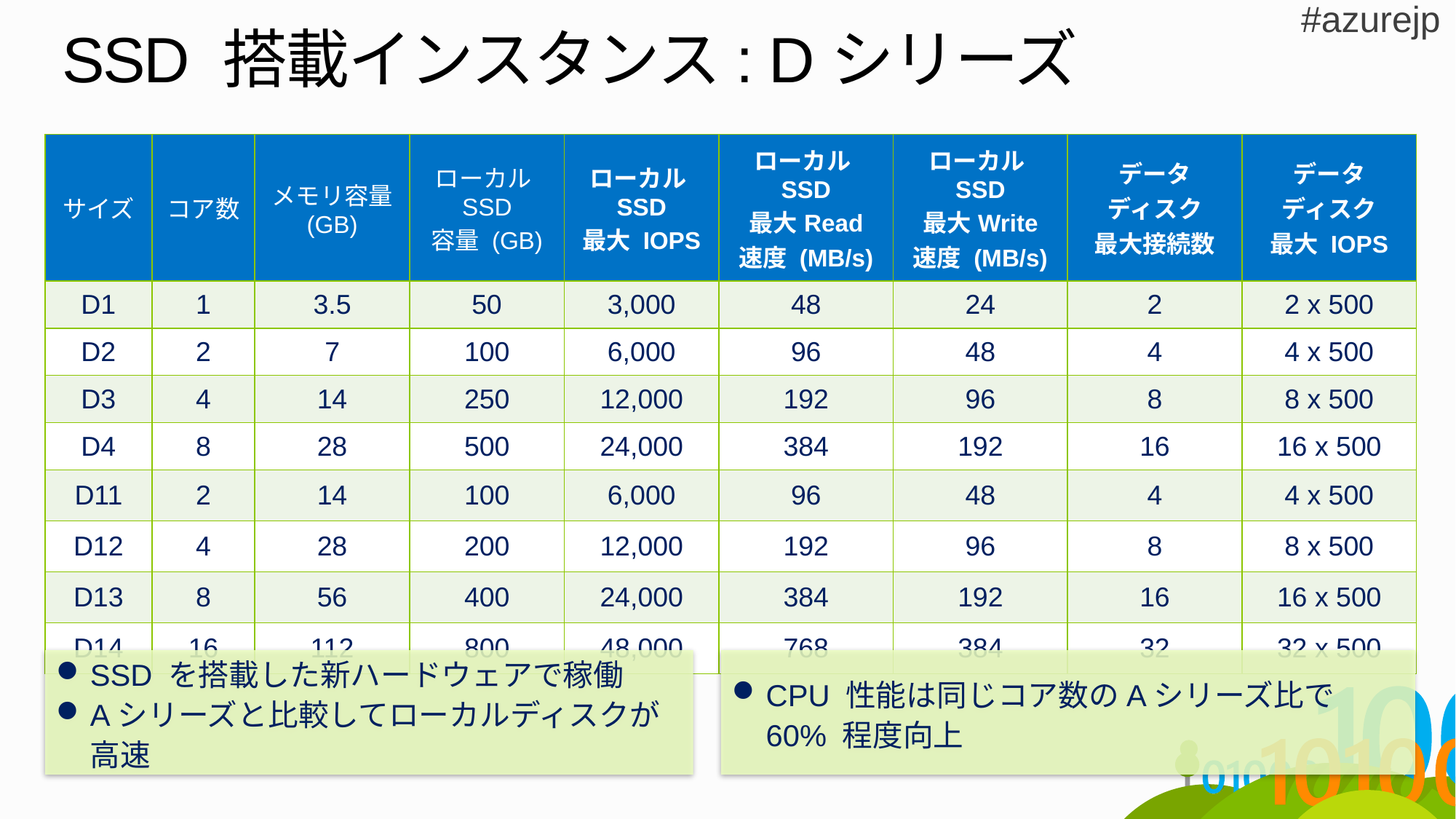

# SSD 搭載インスタンス: Dシリーズ
| サイズ | コア数 | メモリ容量 (GB) | ローカルSSD 容量 (GB) | ローカルSSD 最大 IOPS | ローカルSSD 最大Read 速度 (MB/s) | ローカルSSD 最大Write 速度 (MB/s) | データ ディスク 最大接続数 | データ ディスク 最大 IOPS |
| --- | --- | --- | --- | --- | --- | --- | --- | --- |
| D1 | 1 | 3.5 | 50 | 3,000 | 48 | 24 | 2 | 2 x 500 |
| D2 | 2 | 7 | 100 | 6,000 | 96 | 48 | 4 | 4 x 500 |
| D3 | 4 | 14 | 250 | 12,000 | 192 | 96 | 8 | 8 x 500 |
| D4 | 8 | 28 | 500 | 24,000 | 384 | 192 | 16 | 16 x 500 |
| D11 | 2 | 14 | 100 | 6,000 | 96 | 48 | 4 | 4 x 500 |
| D12 | 4 | 28 | 200 | 12,000 | 192 | 96 | 8 | 8 x 500 |
| D13 | 8 | 56 | 400 | 24,000 | 384 | 192 | 16 | 16 x 500 |
| D14 | 16 | 112 | 800 | 48,000 | 768 | 384 | 32 | 32 x 500 |
SSD を搭載した新ハードウェアで稼働
Aシリーズと比較してローカルディスクが高速
CPU 性能は同じコア数のAシリーズ比で
60% 程度向上